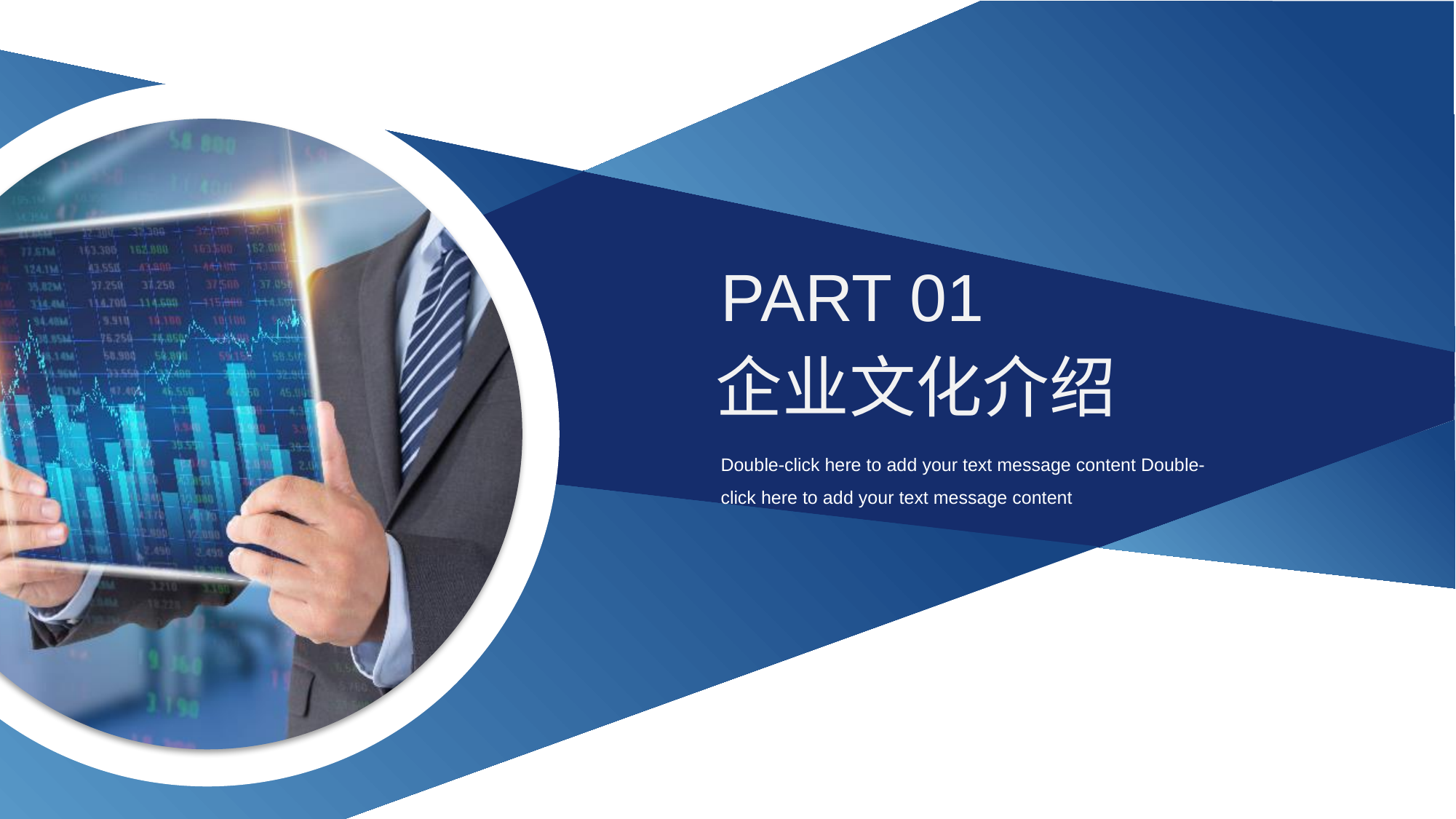

PART 01
企业文化介绍
Double-click here to add your text message content Double-click here to add your text message content